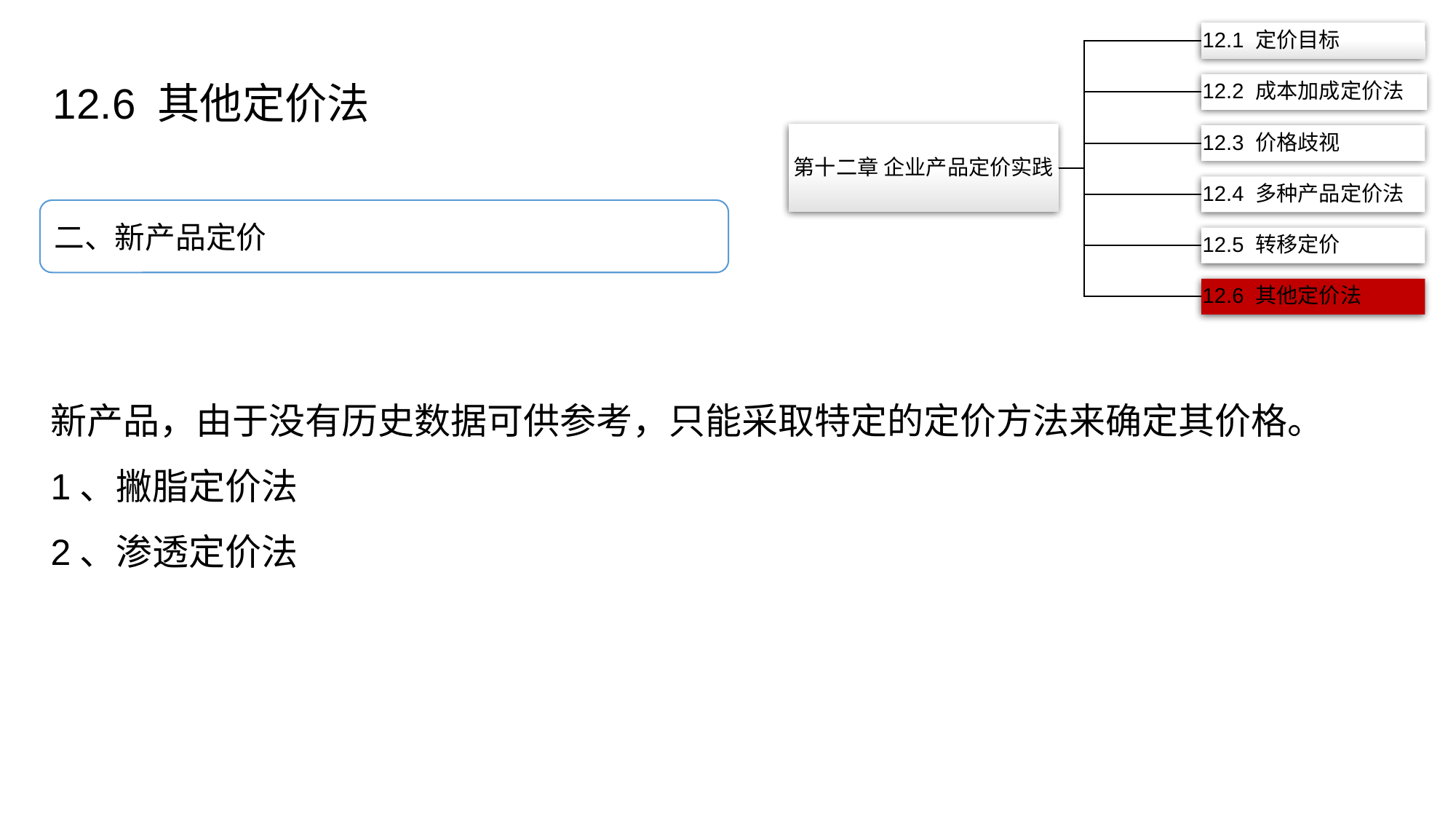

第十二章 企业产品定价实践
12.1 定价目标
12.2 成本加成定价法
12.3 价格歧视
12.4 多种产品定价法
12.5 转移定价
12.6 其他定价法
12.6 其他定价法
二、新产品定价
新产品，由于没有历史数据可供参考，只能采取特定的定价方法来确定其价格。
1、撇脂定价法
2、渗透定价法